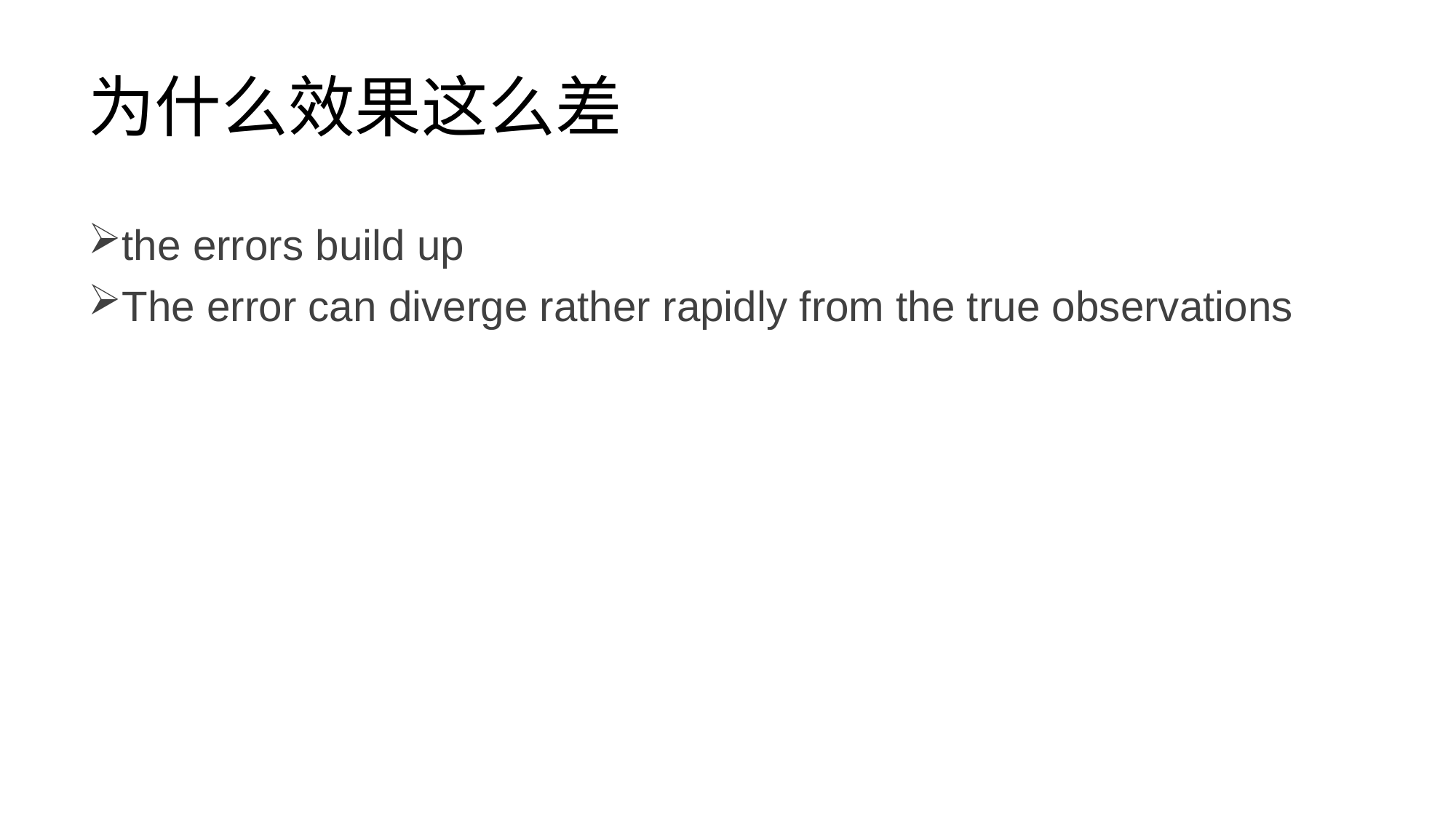

# 为什么效果这么差
the errors build up
The error can diverge rather rapidly from the true observations